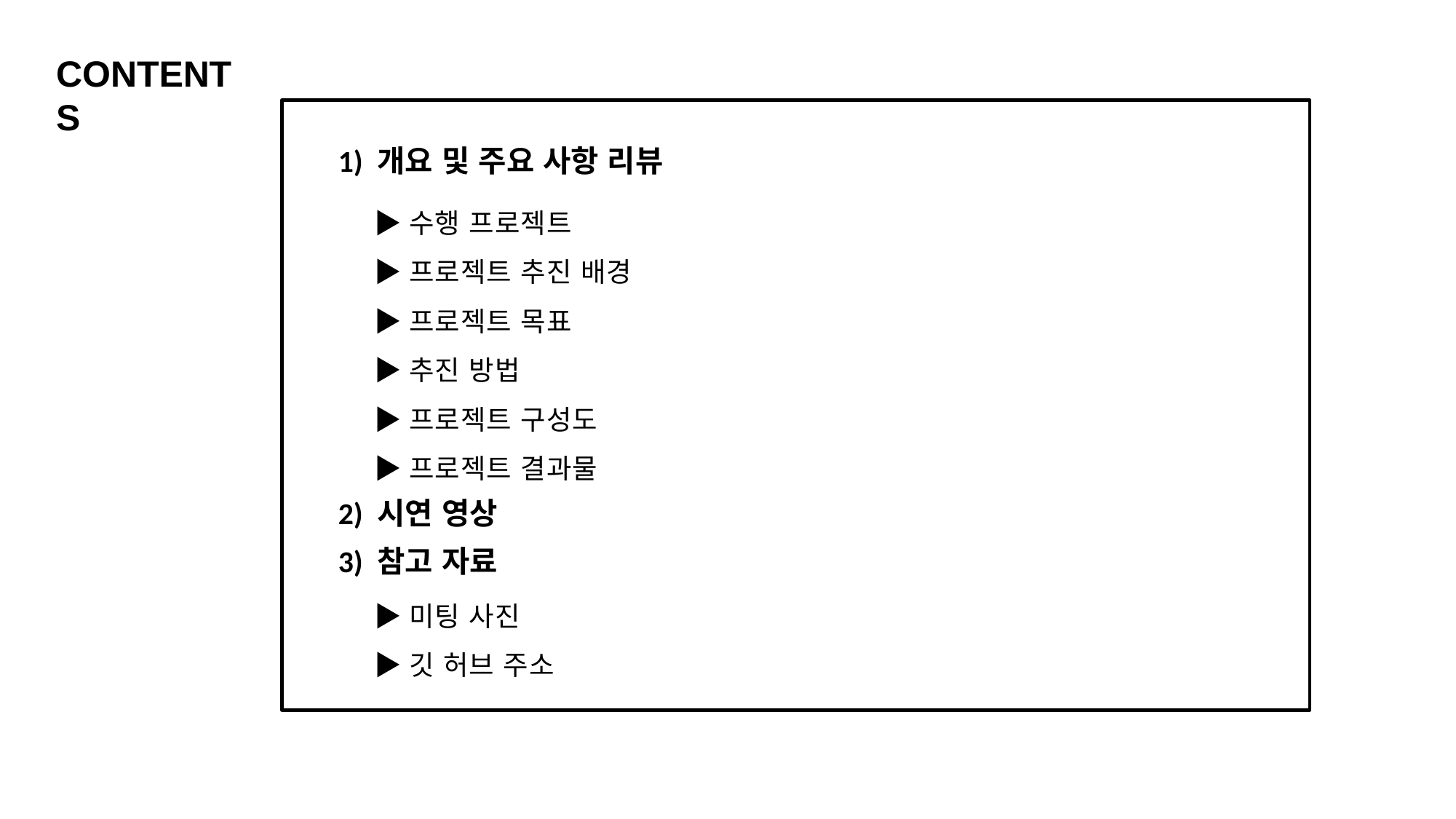

CONTENTS

1) 개요 및 주요 사항 리뷰
▶수행 프로젝트
▶프로젝트 추진 배경
▶프로젝트 목표
▶추진 방법
▶프로젝트 구성도
▶프로젝트 결과물

▶미팅 사진
▶깃 허브 주소

2) 시연 영상
3) 참고 자료